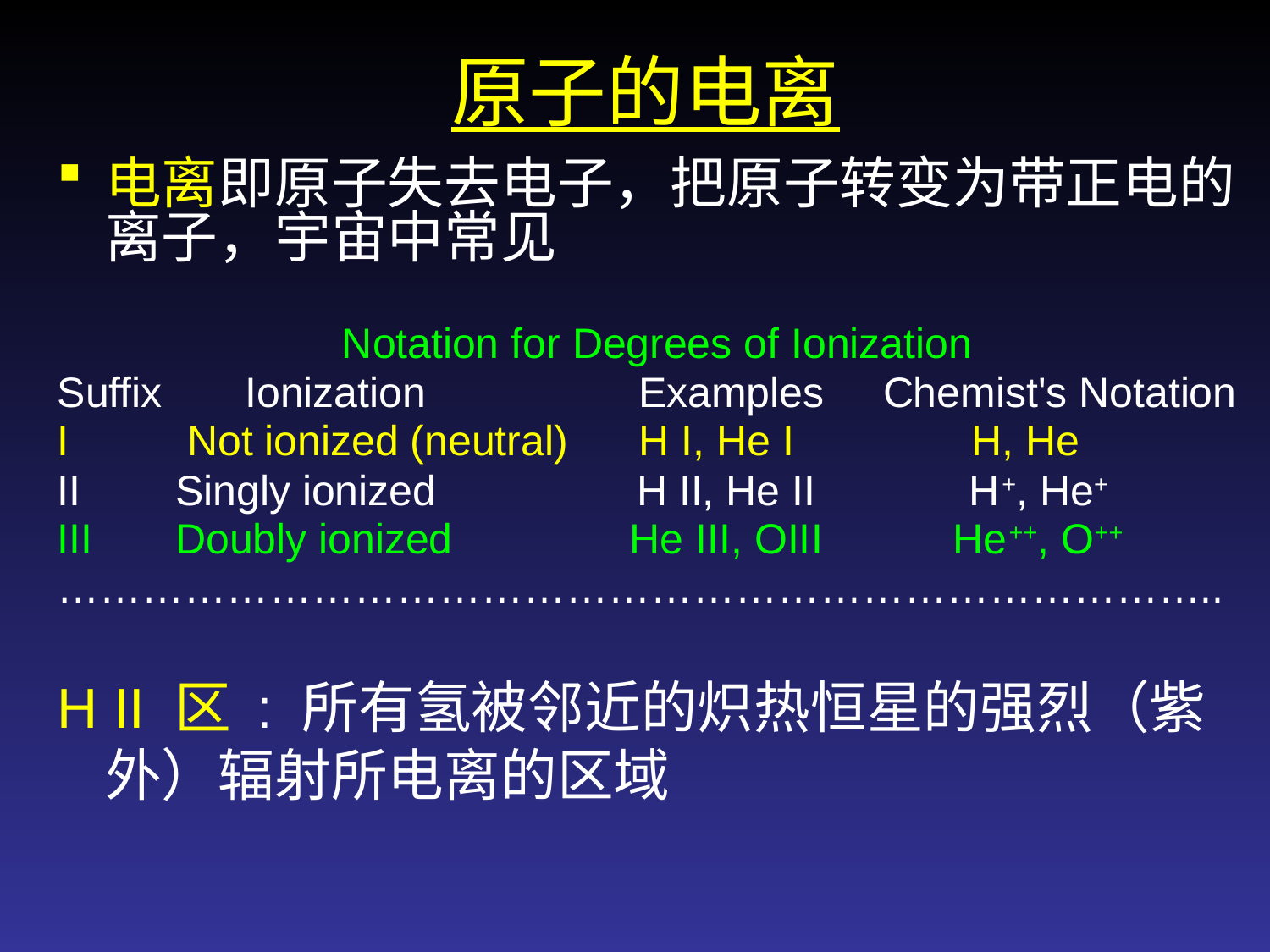

# 原子的电离
电离即原子失去电子，把原子转变为带正电的离子，宇宙中常见

 Notation for Degrees of Ionization
Suffix       Ionization                  Examples     Chemist's Notation
I          Not ionized (neutral)      H I, He I               H, He
II        Singly ionized                 H II, He II             H+, He+
III       Doubly ionized               He III, OIII           He++, O++
………………………………………………………………………..

H II 区 : 所有氢被邻近的炽热恒星的强烈（紫外）辐射所电离的区域